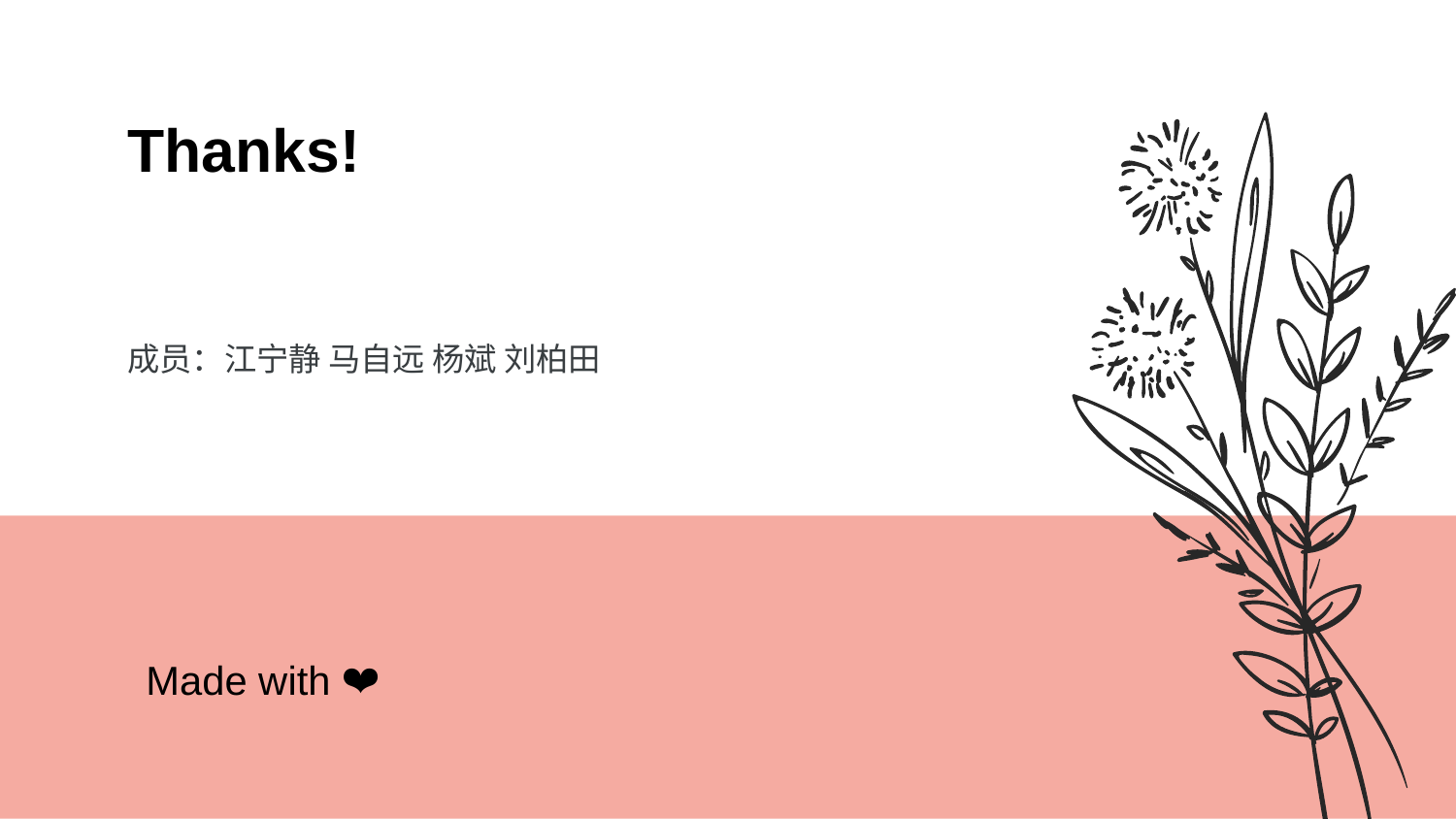

# Thanks!

成员：江宁静 马自远 杨斌 刘柏田
Made with ❤️